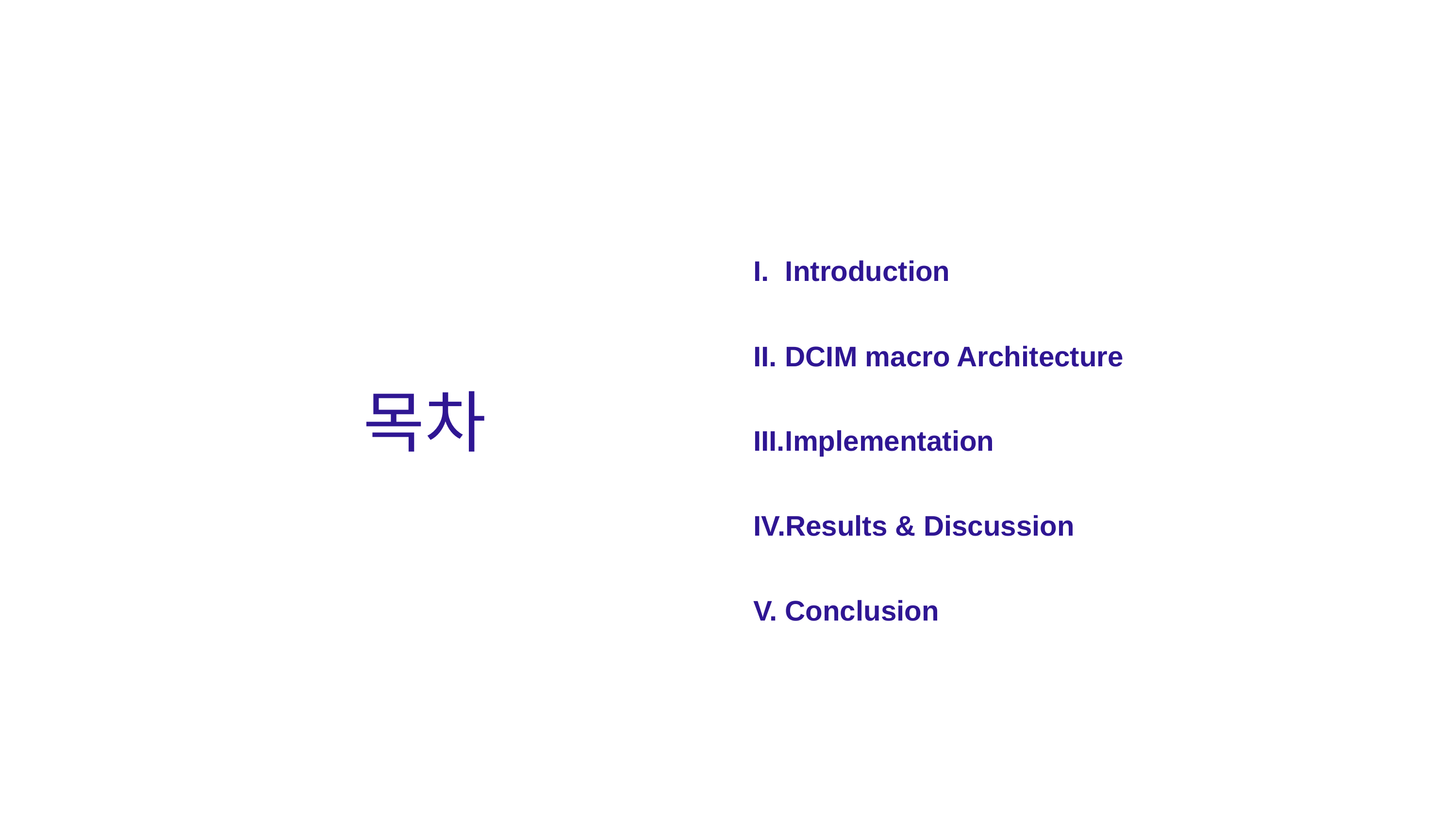

Introduction
DCIM macro Architecture
Implementation
Results & Discussion
Conclusion
목차